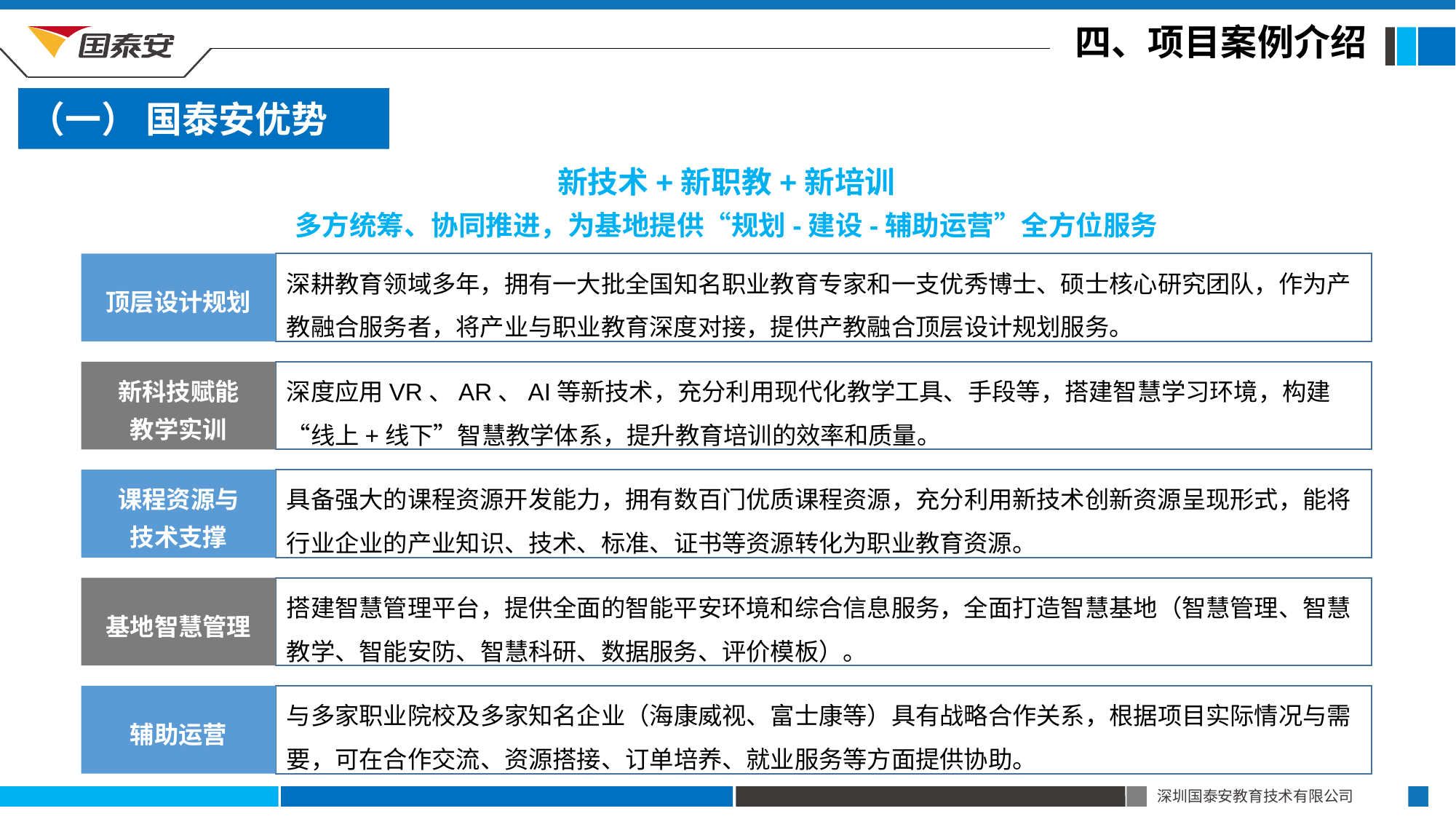

四、项目案例介绍

（一） 国泰安优势
新技术+新职教+新培训
多方统筹、协同推进，为基地提供“规划-建设-辅助运营”全方位服务
顶层设计规划
深耕教育领域多年，拥有一大批全国知名职业教育专家和一支优秀博士、硕士核心研究团队，作为产教融合服务者，将产业与职业教育深度对接，提供产教融合顶层设计规划服务。
新科技赋能
教学实训
深度应用VR、AR、AI等新技术，充分利用现代化教学工具、手段等，搭建智慧学习环境，构建“线上+线下”智慧教学体系，提升教育培训的效率和质量。
课程资源与
技术支撑
具备强大的课程资源开发能力，拥有数百门优质课程资源，充分利用新技术创新资源呈现形式，能将行业企业的产业知识、技术、标准、证书等资源转化为职业教育资源。
基地智慧管理
搭建智慧管理平台，提供全面的智能平安环境和综合信息服务，全面打造智慧基地（智慧管理、智慧教学、智能安防、智慧科研、数据服务、评价模板）。

辅助运营
与多家职业院校及多家知名企业（海康威视、富士康等）具有战略合作关系，根据项目实际情况与需要，可在合作交流、资源搭接、订单培养、就业服务等方面提供协助。